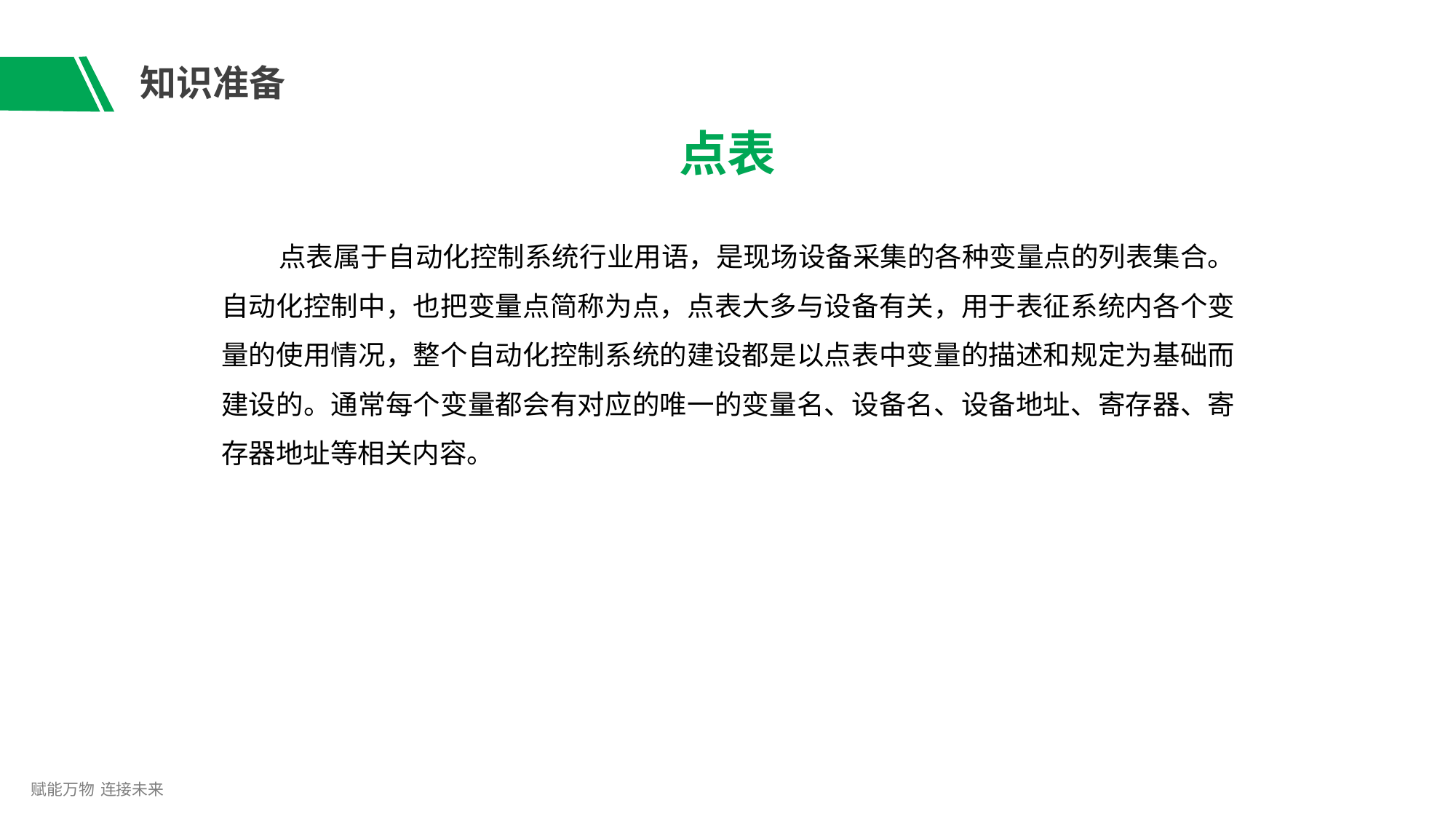

# 知识准备
点表
点表属于自动化控制系统行业用语，是现场设备采集的各种变量点的列表集合。 自动化控制中，也把变量点简称为点，点表大多与设备有关，用于表征系统内各个变 量的使用情况，整个自动化控制系统的建设都是以点表中变量的描述和规定为基础而 建设的。通常每个变量都会有对应的唯一的变量名、设备名、设备地址、寄存器、寄 存器地址等相关内容。
赋能万物 连接未来